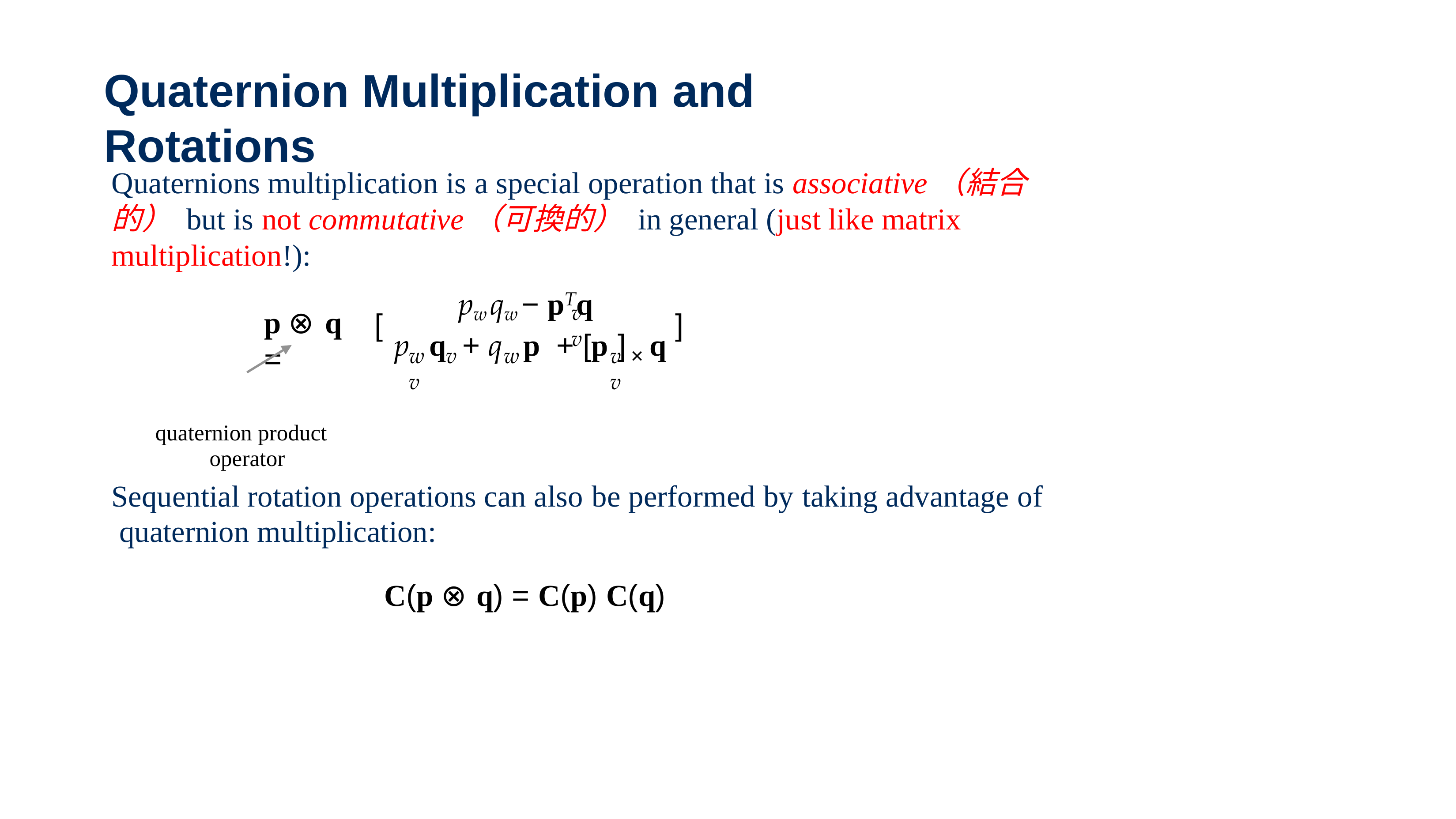

# Quaternion Multiplication and Rotations
Quaternions multiplication is a special operation that is associative（結合的） but is not commutative（可換的） in general (just like matrix multiplication!):
pw qw − pTq
v	v
p ⊗ q =

quaternion product  operator
[
]
p	q	+ q	p	+ [p ]	q
w	v	w	v
v	×	v

Sequential rotation operations can also be performed by taking advantage of  quaternion multiplication:
C(p ⊗ q) = C(p) C(q)